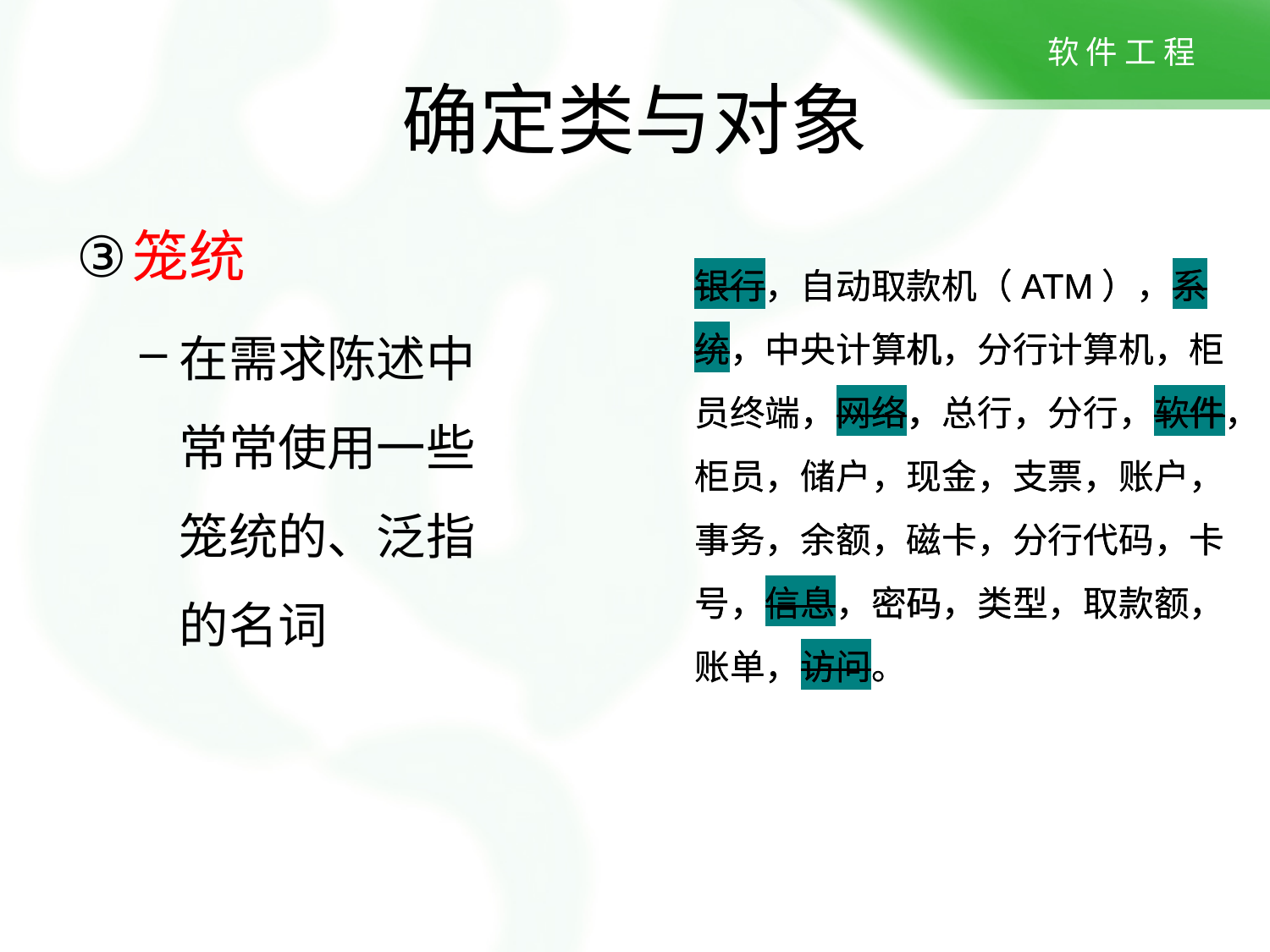

# 确定类与对象
笼统
在需求陈述中常常使用一些笼统的、泛指的名词
银行，自动取款机（ATM），系统，中央计算机，分行计算机，柜员终端，网络，总行，分行，软件，柜员，储户，现金，支票，账户，事务，余额，磁卡，分行代码，卡号，信息，密码，类型，取款额，账单，访问。

银行，自动取款机（ATM），系统，中央计算机，分行计算机，柜员终端，网络，总行，分行，软件，柜员，储户，现金，支票，账户，事务，余额，磁卡，分行代码，卡号，信息，密码，类型，取款额，账单，访问。